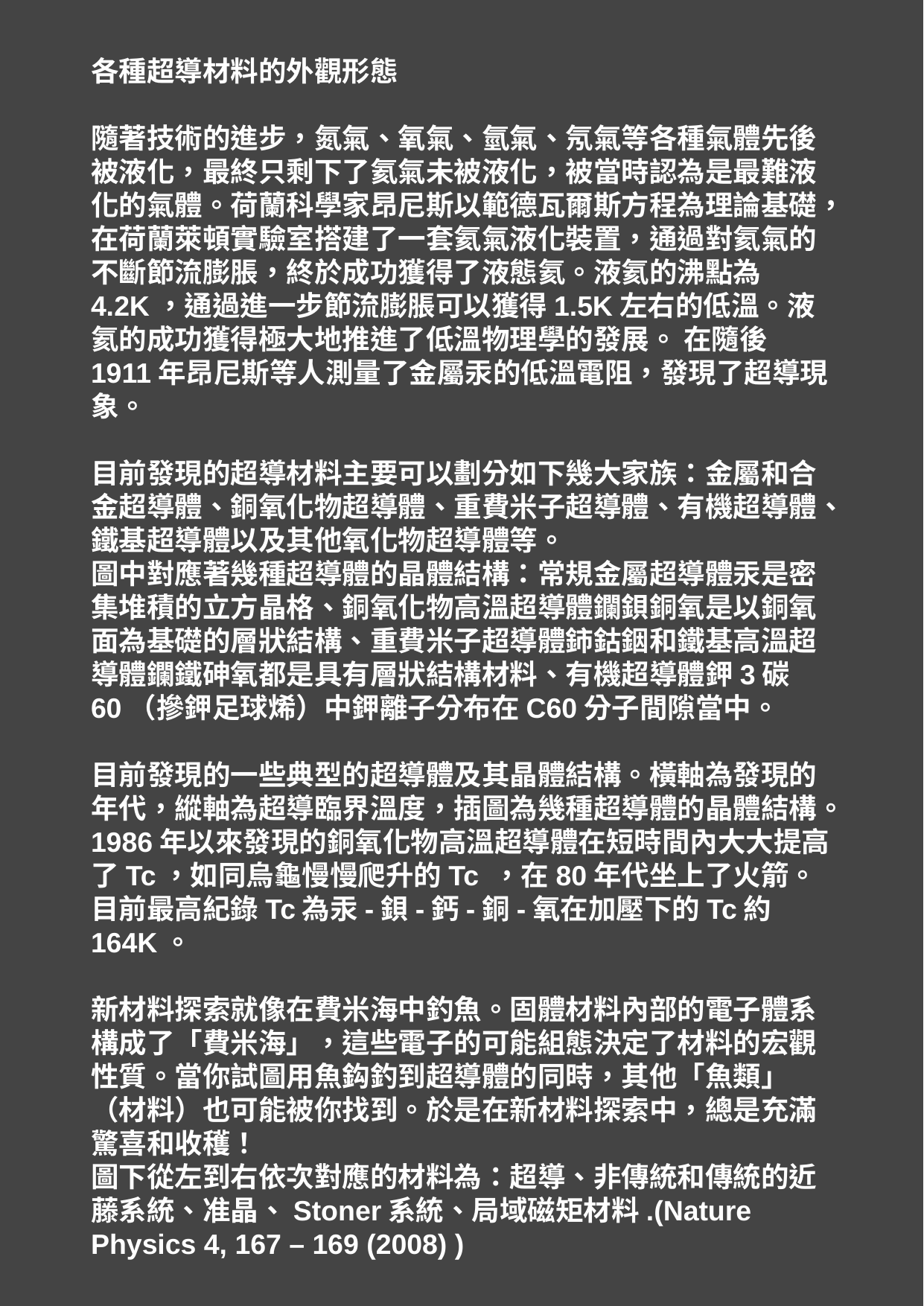

各種超導材料的外觀形態

隨著技術的進步，氮氣、氧氣、氫氣、氖氣等各種氣體先後被液化，最終只剩下了氦氣未被液化，被當時認為是最難液化的氣體。荷蘭科學家昂尼斯以範德瓦爾斯方程為理論基礎，在荷蘭萊頓實驗室搭建了一套氦氣液化裝置，通過對氦氣的不斷節流膨脹，終於成功獲得了液態氦。液氦的沸點為4.2K，通過進一步節流膨脹可以獲得1.5K左右的低溫。液氦的成功獲得極大地推進了低溫物理學的發展。 在隨後1911年昂尼斯等人測量了金屬汞的低溫電阻，發現了超導現象。

目前發現的超導材料主要可以劃分如下幾大家族：金屬和合金超導體、銅氧化物超導體、重費米子超導體、有機超導體、鐵基超導體以及其他氧化物超導體等。
圖中對應著幾種超導體的晶體結構：常規金屬超導體汞是密集堆積的立方晶格、銅氧化物高溫超導體鑭鋇銅氧是以銅氧面為基礎的層狀結構、重費米子超導體鈰鈷銦和鐵基高溫超導體鑭鐵砷氧都是具有層狀結構材料、有機超導體鉀3碳60（摻鉀足球烯）中鉀離子分布在C60分子間隙當中。

目前發現的一些典型的超導體及其晶體結構。橫軸為發現的年代，縱軸為超導臨界溫度，插圖為幾種超導體的晶體結構。1986年以來發現的銅氧化物高溫超導體在短時間內大大提高了Tc，如同烏龜慢慢爬升的Tc ，在80年代坐上了火箭。目前最高紀錄Tc為汞-鋇-鈣-銅-氧在加壓下的Tc約164K。

新材料探索就像在費米海中釣魚。固體材料內部的電子體系構成了「費米海」，這些電子的可能組態決定了材料的宏觀性質。當你試圖用魚鈎釣到超導體的同時，其他「魚類」（材料）也可能被你找到。於是在新材料探索中，總是充滿驚喜和收穫！
圖下從左到右依次對應的材料為：超導、非傳統和傳統的近藤系統、准晶、Stoner系統、局域磁矩材料.(Nature Physics 4, 167 – 169 (2008) )